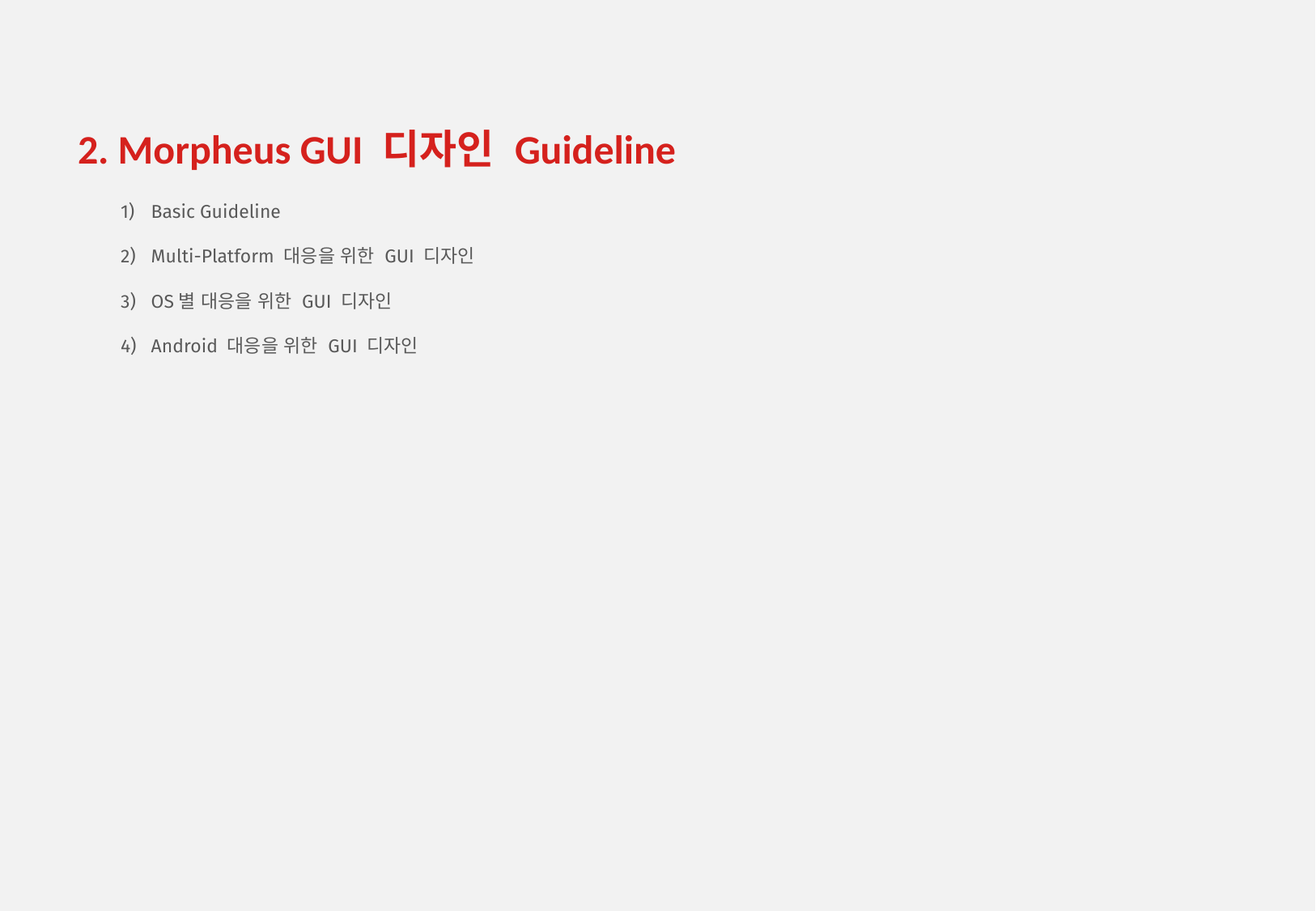

# 2. Morpheus GUI 디자인 Guideline
Basic Guideline
Multi-Platform 대응을 위한 GUI 디자인
OS별 대응을 위한 GUI 디자인
Android 대응을 위한 GUI 디자인